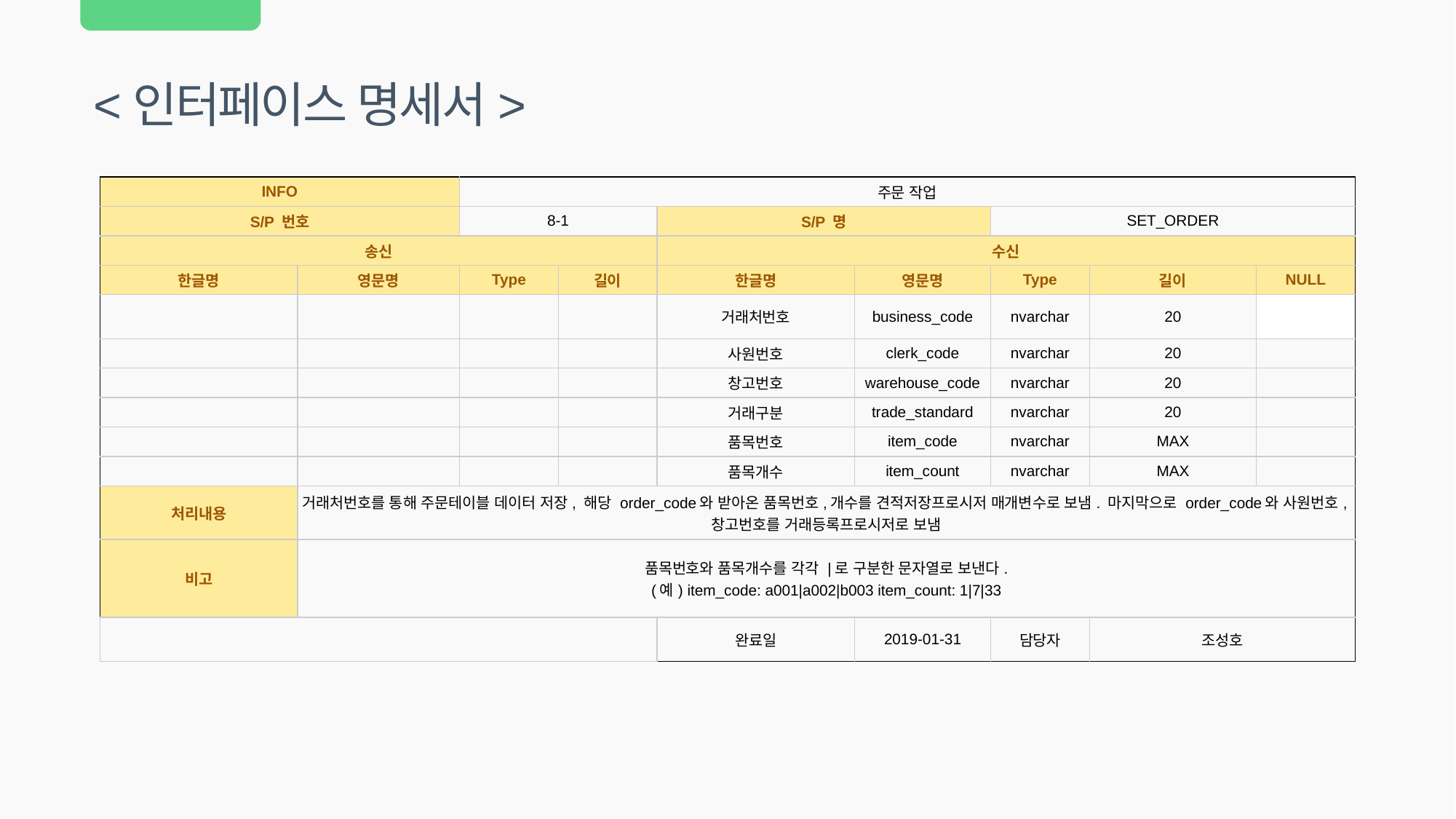

<인터페이스 명세서>
| INFO |  | 주문 작업 |  |  |  |  |  |  |
| --- | --- | --- | --- | --- | --- | --- | --- | --- |
| S/P 번호 |  | 8-1 |  | S/P 명 |  | SET\_ORDER |  |  |
| 송신 |  |  |  | 수신 |  |  |  |  |
| 한글명 | 영문명 | Type | 길이 | 한글명 | 영문명 | Type | 길이 | NULL |
|  |  |  |  | 거래처번호 | business\_code | nvarchar | 20 |  |
|  |  |  |  | 사원번호 | clerk\_code | nvarchar | 20 |  |
|  |  |  |  | 창고번호 | warehouse\_code | nvarchar | 20 |  |
|  |  |  |  | 거래구분 | trade\_standard | nvarchar | 20 |  |
|  |  |  |  | 품목번호 | item\_code | nvarchar | MAX |  |
|  |  |  |  | 품목개수 | item\_count | nvarchar | MAX |  |
| 처리내용 | 거래처번호를 통해 주문테이블 데이터 저장, 해당 order\_code와 받아온 품목번호,개수를 견적저장프로시저 매개변수로 보냄. 마지막으로 order\_code와 사원번호,창고번호를 거래등록프로시저로 보냄 |  |  |  |  |  |  |  |
| 비고 | 품목번호와 품목개수를 각각 |로 구분한 문자열로 보낸다. (예) item\_code: a001|a002|b003 item\_count: 1|7|33 |  |  |  |  |  |  |  |
|  |  |  |  | 완료일 | 2019-01-31 | 담당자 | 조성호 |  |